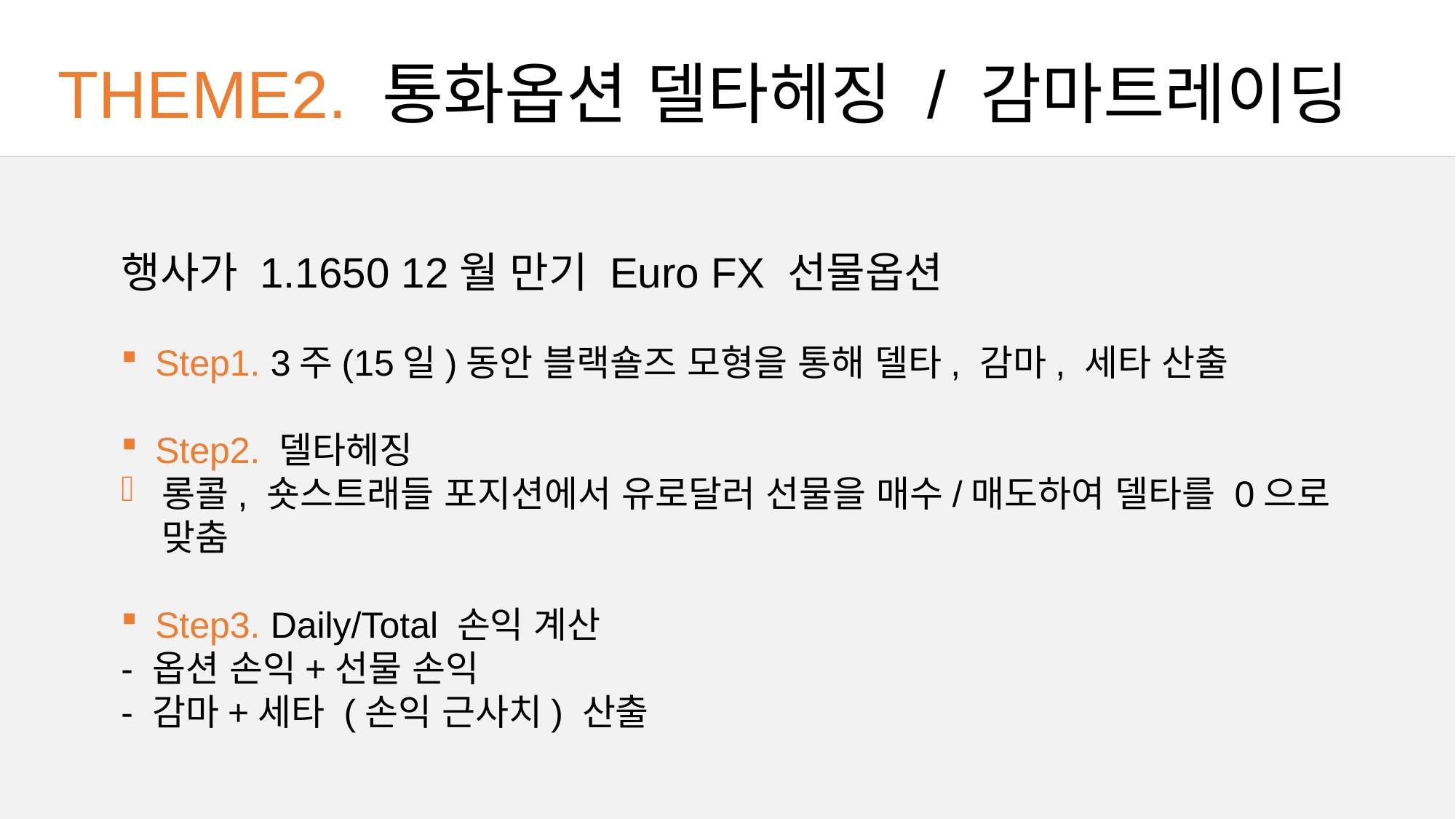

THEME2. 통화옵션 델타헤징 / 감마트레이딩

행사가 1.1650 12월 만기 Euro FX 선물옵션

Step1. 3주(15일)동안 블랙숄즈 모형을 통해 델타, 감마, 세타 산출

Step2. 델타헤징
롱콜, 숏스트래들 포지션에서 유로달러 선물을 매수/매도하여 델타를 0으로 맞춤

Step3. Daily/Total 손익 계산
- 옵션 손익+선물 손익
- 감마+세타 (손익 근사치) 산출